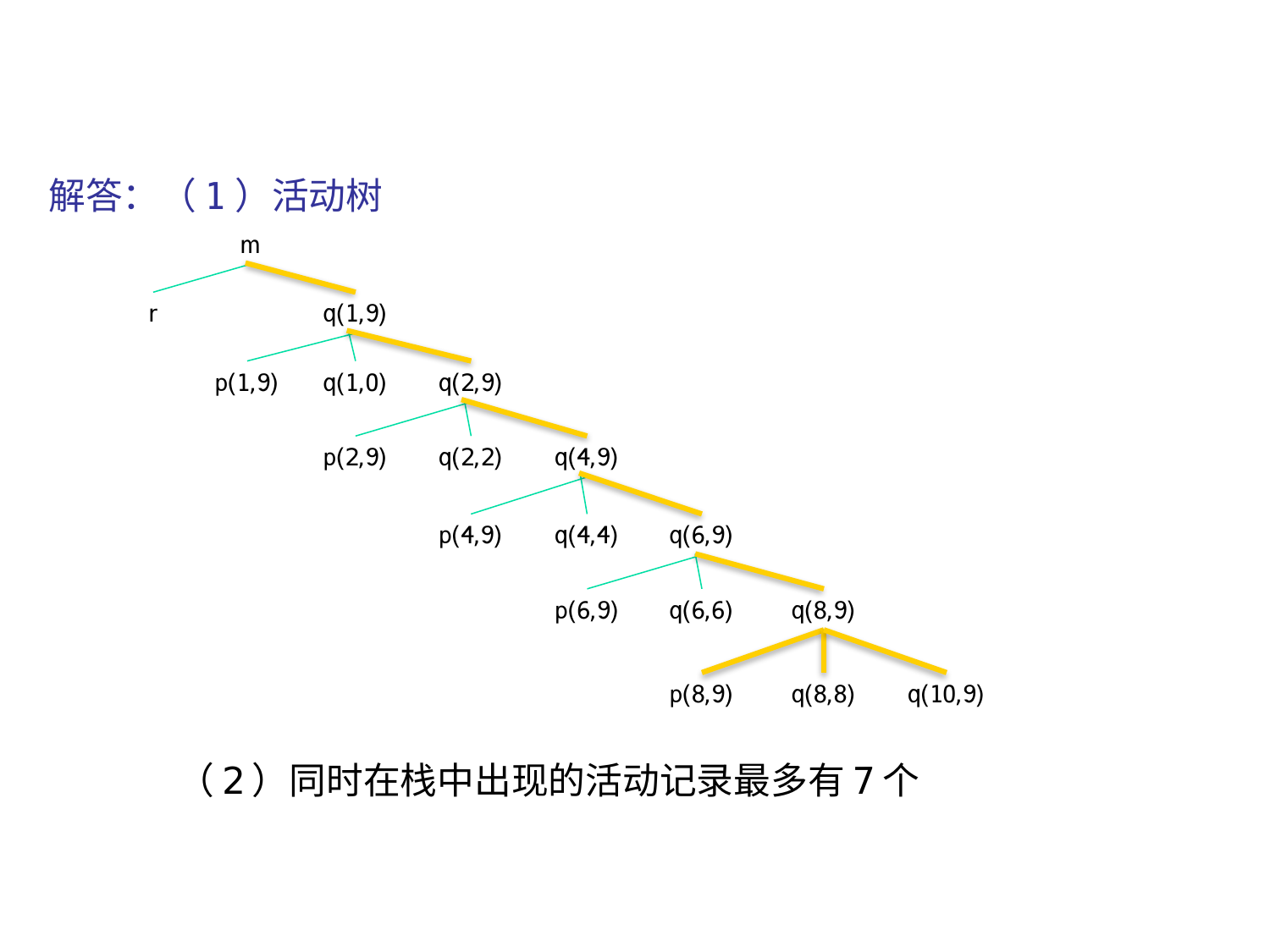

# 解答：（1）活动树
m
r
q(1,9)
p(1,9)
q(1,0)
q(2,9)
p(2,9)
q(2,2)
q(4,9)
p(4,9)
q(4,4)
q(6,9)
p(6,9)
q(6,6)
q(8,9)
p(8,9)
q(8,8)
q(10,9)
（2）同时在栈中出现的活动记录最多有7个